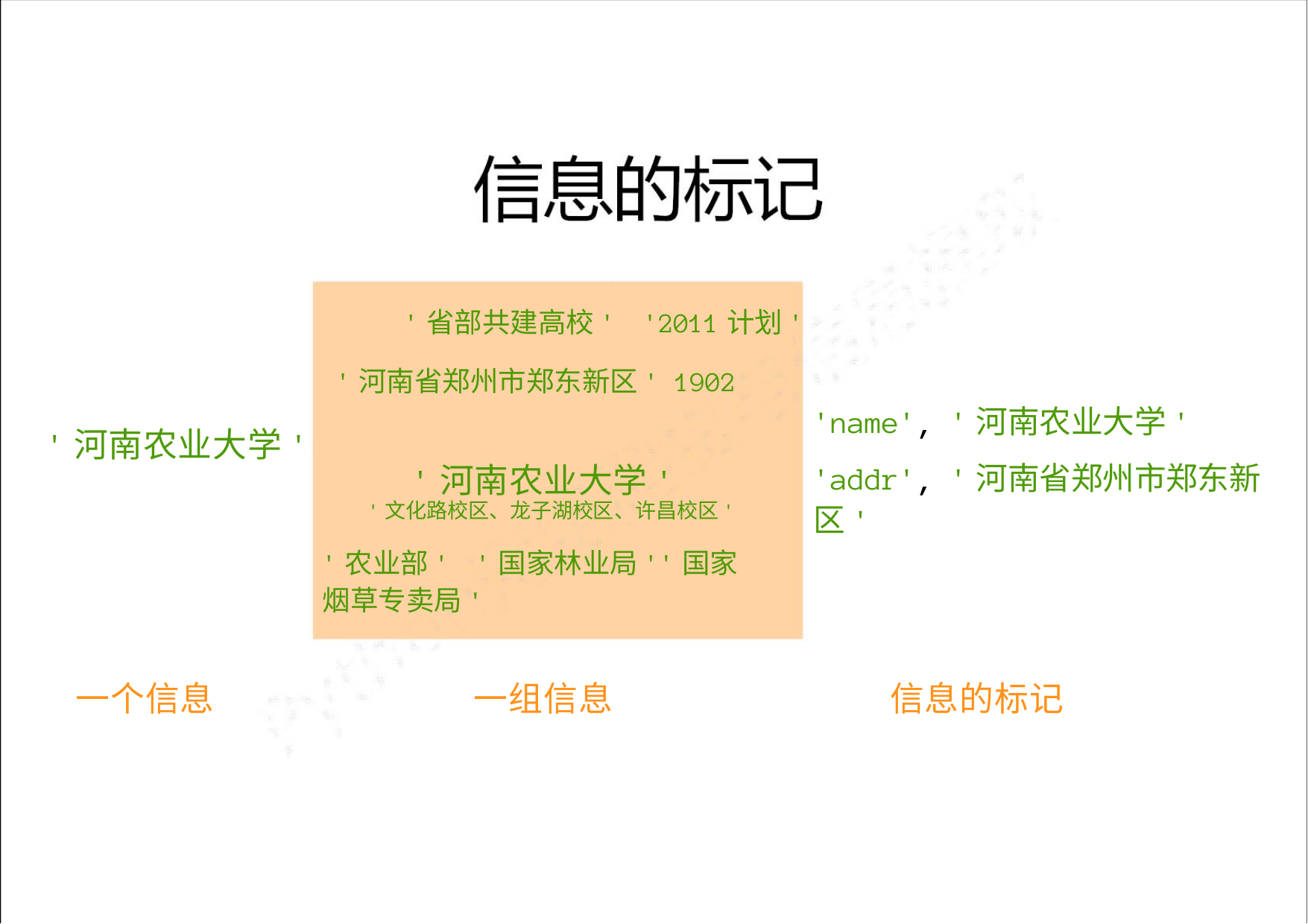

'省部共建高校' '2011计划'
'河南省郑州市郑东新区' 1902
'河南农业大学'
'name', '河南农业大学'
'河南农业大学'
'addr', '河南省郑州市郑东新区'
'文化路校区、龙子湖校区、许昌校区'
'农业部' '国家林业局''国家烟草专卖局'
一组信息
信息的标记
一个信息